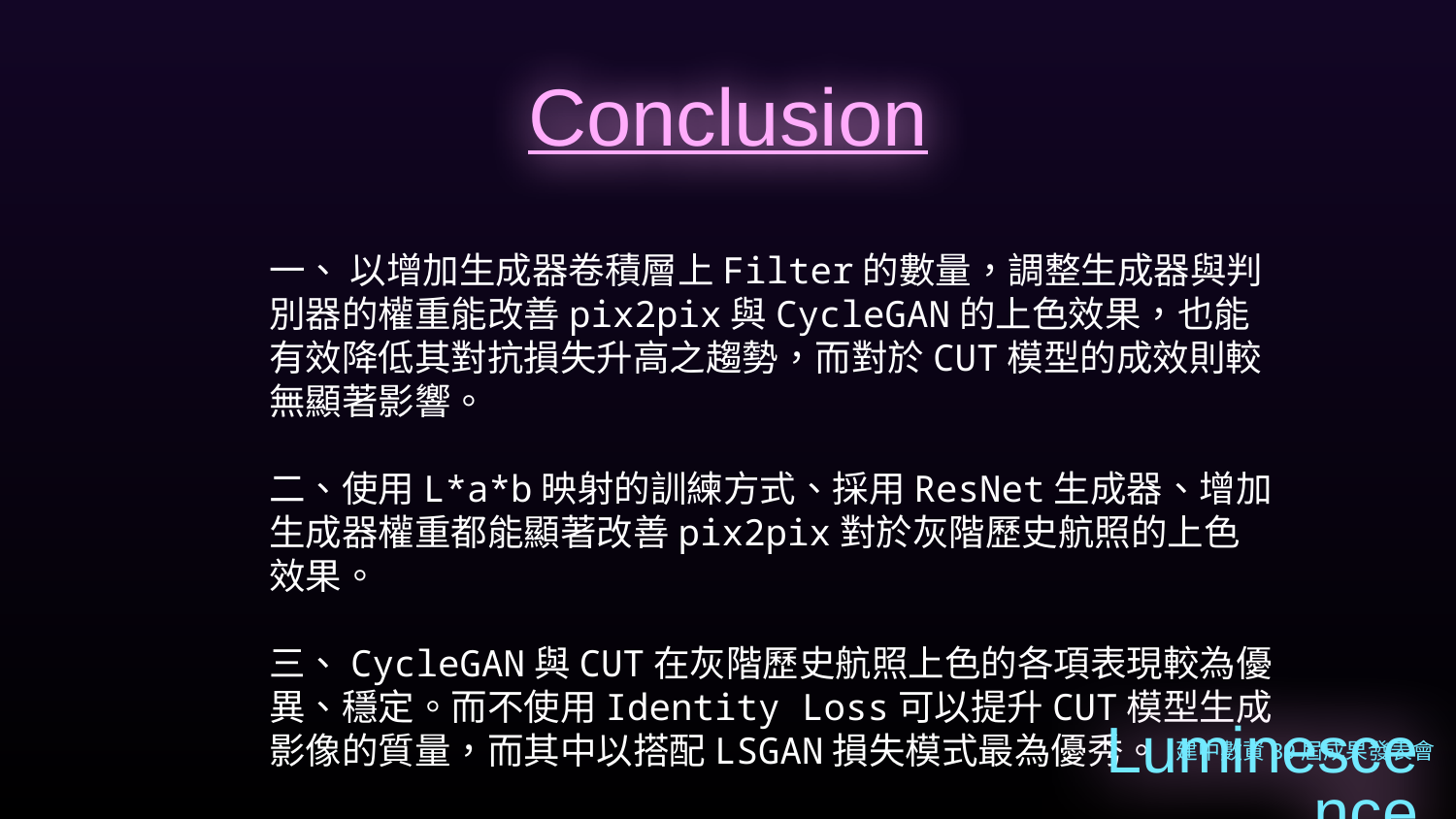

# Conclusion
一、 以增加生成器卷積層上Filter的數量，調整生成器與判別器的權重能改善pix2pix與CycleGAN的上色效果，也能有效降低其對抗損失升高之趨勢，而對於CUT模型的成效則較無顯著影響。

二、使用L*a*b映射的訓練方式、採用ResNet生成器、增加生成器權重都能顯著改善pix2pix對於灰階歷史航照的上色效果。

三、CycleGAN與CUT在灰階歷史航照上色的各項表現較為優異、穩定。而不使用Identity Loss可以提升CUT模型生成影像的質量，而其中以搭配LSGAN損失模式最為優秀。
建中數資39屆成果發表會
Luminescence